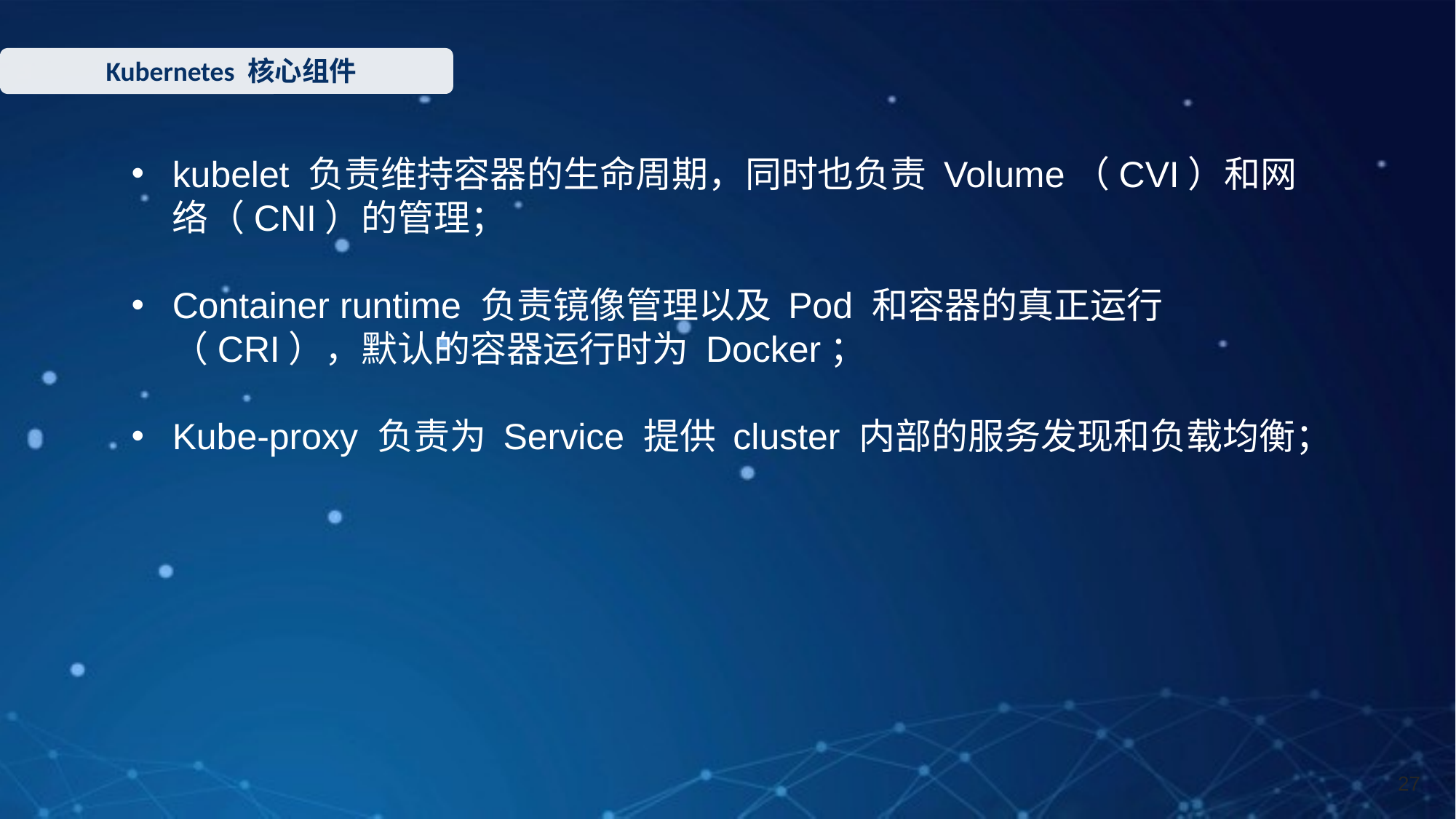

Kubernetes 核心组件

kubelet 负责维持容器的生命周期，同时也负责 Volume（CVI）和网络（CNI）的管理；

Container runtime 负责镜像管理以及 Pod 和容器的真正运行（CRI），默认的容器运行时为 Docker；

Kube-proxy 负责为 Service 提供 cluster 内部的服务发现和负载均衡；